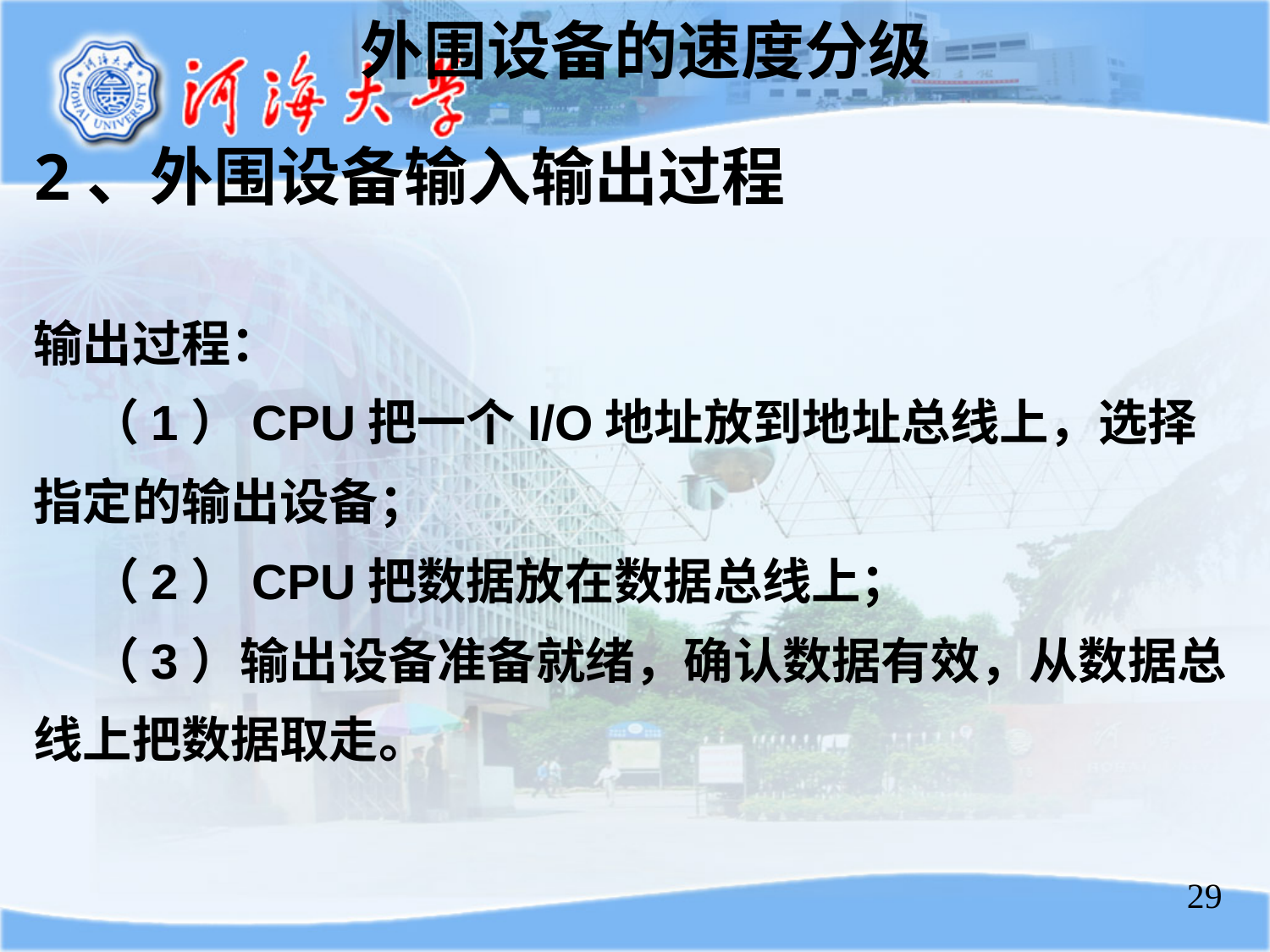

外围设备的速度分级
2、外围设备输入输出过程

输出过程：
    （1）CPU把一个I/O地址放到地址总线上，选择指定的输出设备；
    （2）CPU把数据放在数据总线上；
    （3）输出设备准备就绪，确认数据有效，从数据总线上把数据取走。
29